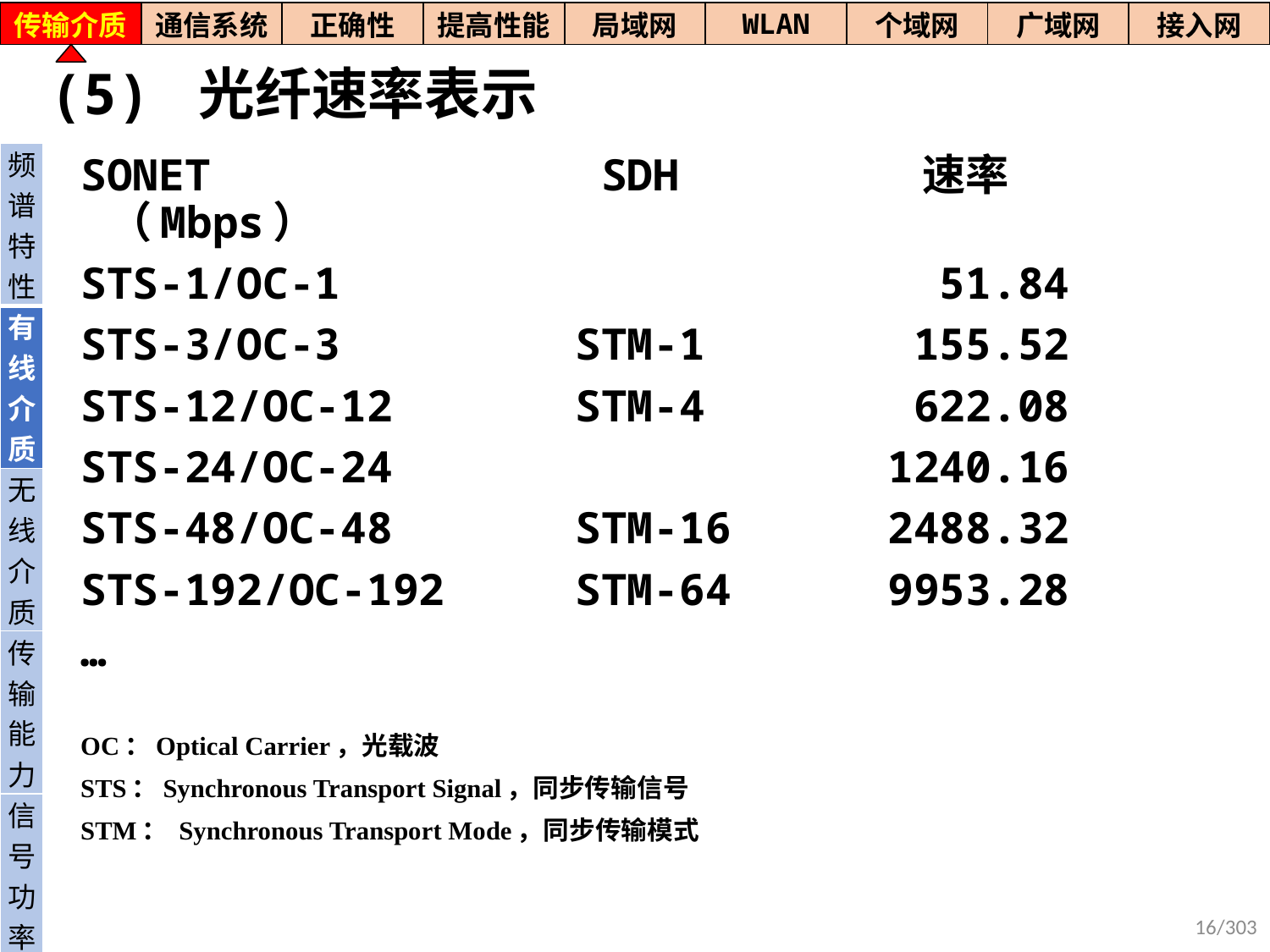

| 传输介质 | 通信系统 | 正确性 | 提高性能 | 局域网 | WLAN | 个域网 | 广域网 | 接入网 |
| --- | --- | --- | --- | --- | --- | --- | --- | --- |

# (5) 光纤速率表示
| 频谱特性 |
| --- |
| 有线介质 |
| 无线介质 |
| 传输能力 |
| 信号功率 |
SONET               SDH         速率（Mbps）
STS-1/OC-1                       51.84
STS-3/OC-3         STM-1        155.52
STS-12/OC-12       STM-4        622.08
STS-24/OC-24                   1240.16
STS-48/OC-48       STM-16      2488.32
STS-192/OC-192     STM-64      9953.28
…

OC：Optical Carrier，光载波
STS：Synchronous Transport Signal，同步传输信号
STM： Synchronous Transport Mode，同步传输模式

16/303